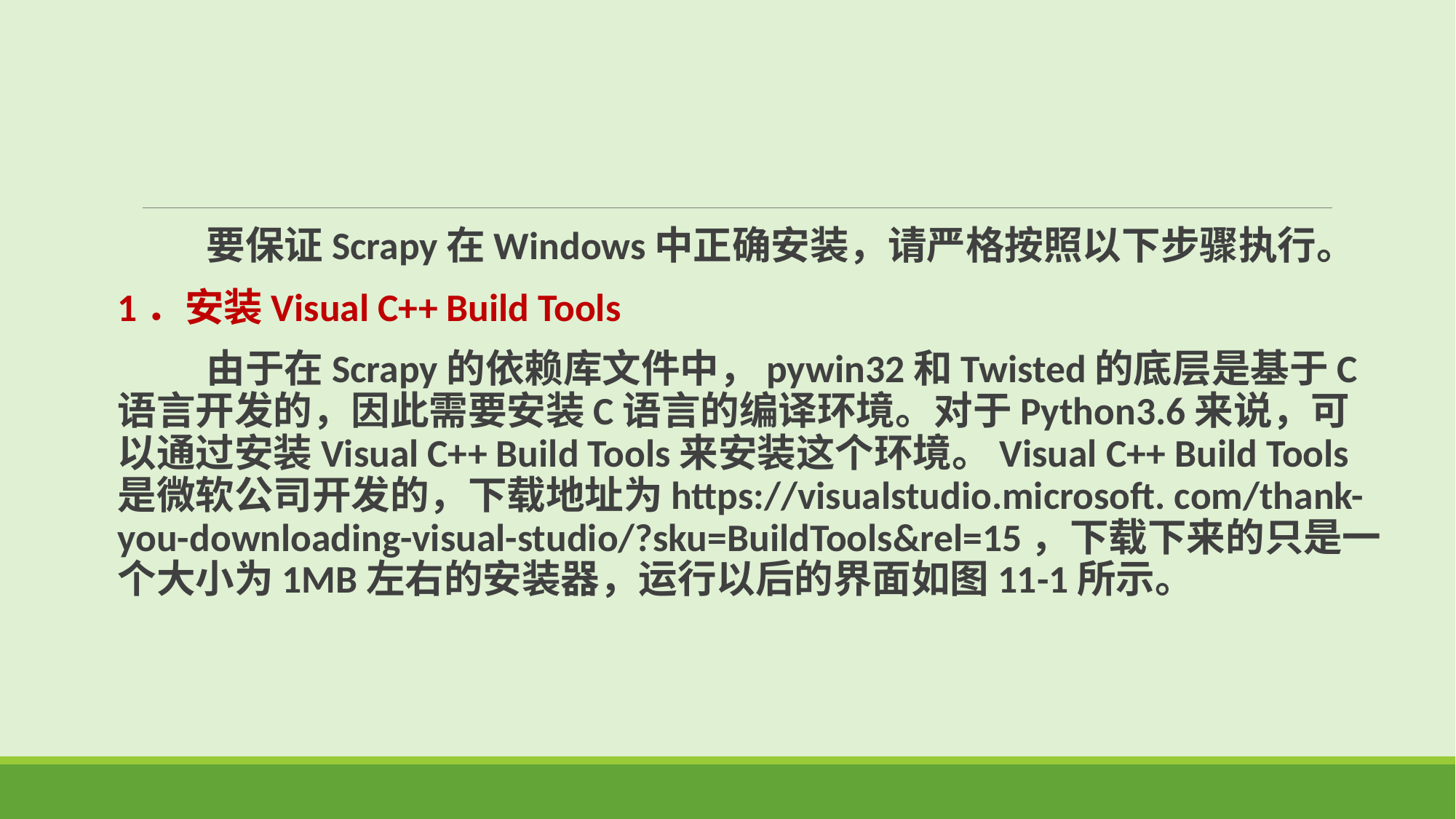

要保证Scrapy在Windows中正确安装，请严格按照以下步骤执行。
1．安装Visual C++ Build Tools
         由于在Scrapy的依赖库文件中，pywin32和Twisted的底层是基于C语言开发的，因此需要安装C语言的编译环境。对于Python3.6来说，可以通过安装Visual C++ Build Tools来安装这个环境。Visual C++ Build Tools是微软公司开发的，下载地址为https://visualstudio.microsoft. com/thank-you-downloading-visual-studio/?sku=BuildTools&rel=15，下载下来的只是一个大小为1MB左右的安装器，运行以后的界面如图11-1所示。